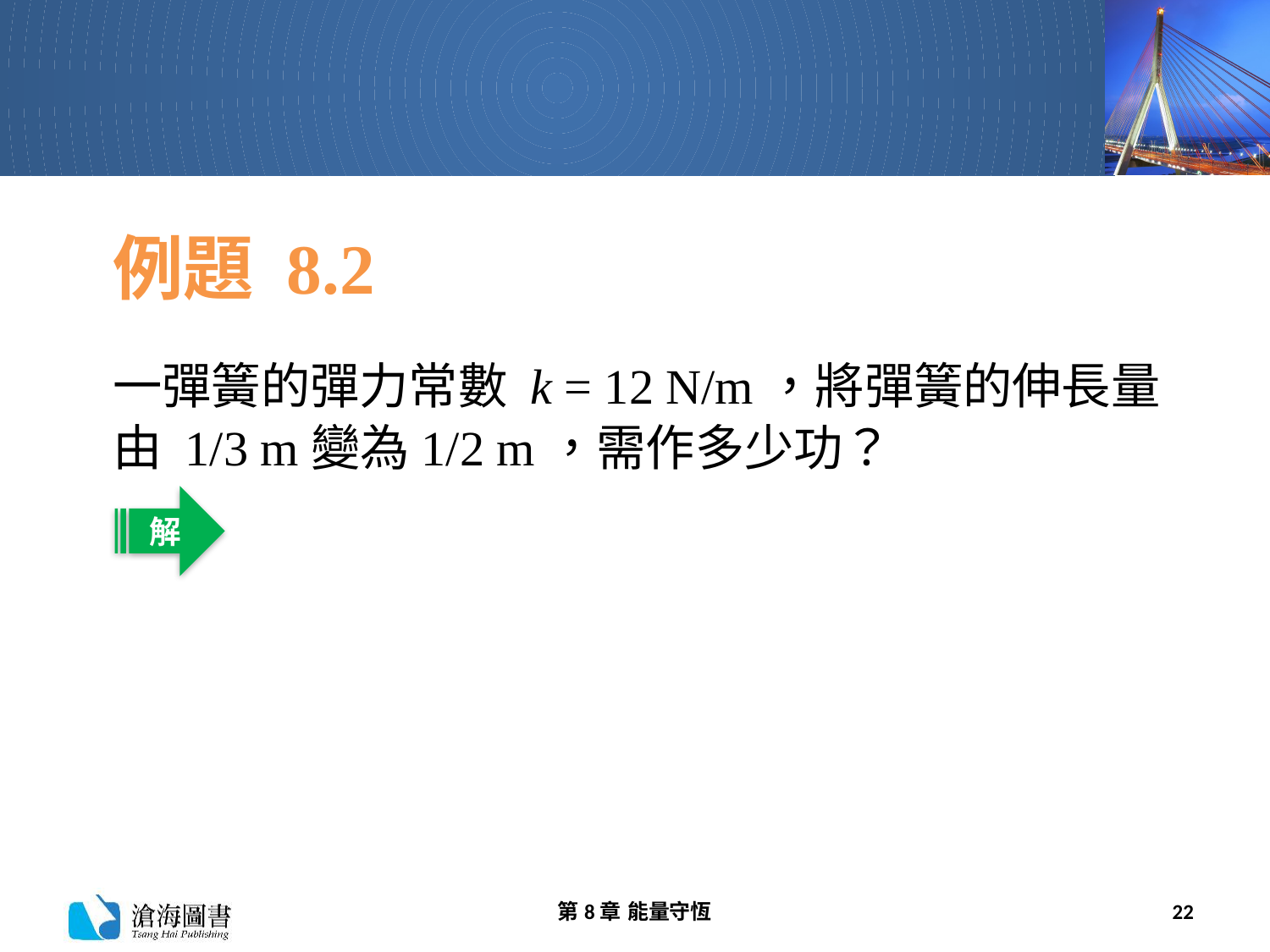

# 例題 8.2
一彈簧的彈力常數 k = 12 N/m，將彈簧的伸長量由 1/3 m變為1/2 m，需作多少功？

解
第8章 能量守恆
22